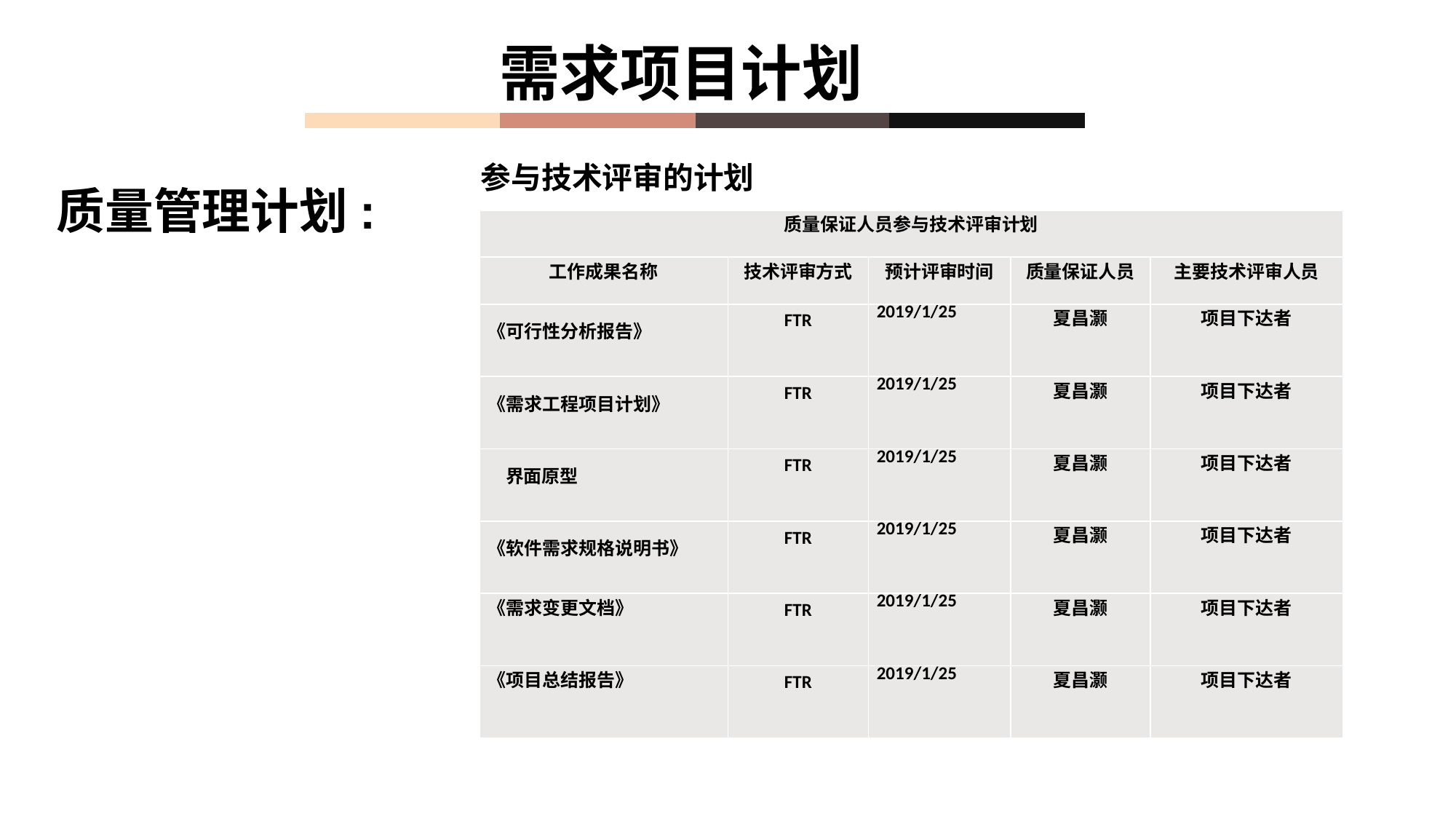

需求项目计划
参与技术评审的计划

质量管理计划:
| 质量保证人员参与技术评审计划 |  |  |  |  |
| --- | --- | --- | --- | --- |
| 工作成果名称 | 技术评审方式 | 预计评审时间 | 质量保证人员 | 主要技术评审人员 |
| 《可行性分析报告》 | FTR | 2019/1/25 | 夏昌灏 | 项目下达者 |
| 《需求工程项目计划》 | FTR | 2019/1/25 | 夏昌灏 | 项目下达者 |
| 界面原型 | FTR | 2019/1/25 | 夏昌灏 | 项目下达者 |
| 《软件需求规格说明书》 | FTR | 2019/1/25 | 夏昌灏 | 项目下达者 |
| 《需求变更文档》 | FTR | 2019/1/25 | 夏昌灏 | 项目下达者 |
| 《项目总结报告》 | FTR | 2019/1/25 | 夏昌灏 | 项目下达者 |